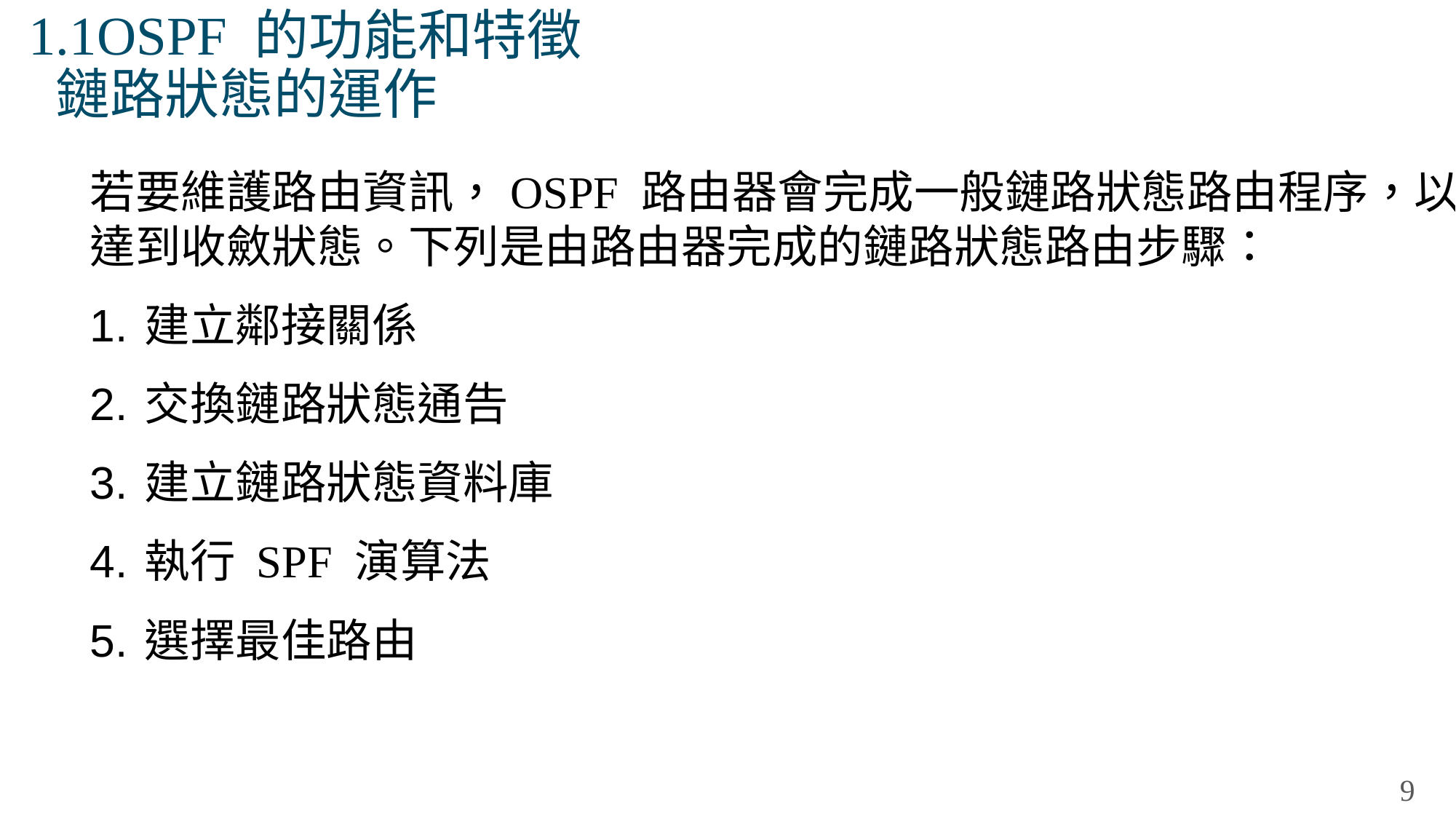

# 1.1OSPF 的功能和特徵 鏈路狀態的運作
若要維護路由資訊，OSPF 路由器會完成一般鏈路狀態路由程序，以達到收斂狀態。下列是由路由器完成的鏈路狀態路由步驟：
建立鄰接關係
交換鏈路狀態通告
建立鏈路狀態資料庫
執行 SPF 演算法
選擇最佳路由
9